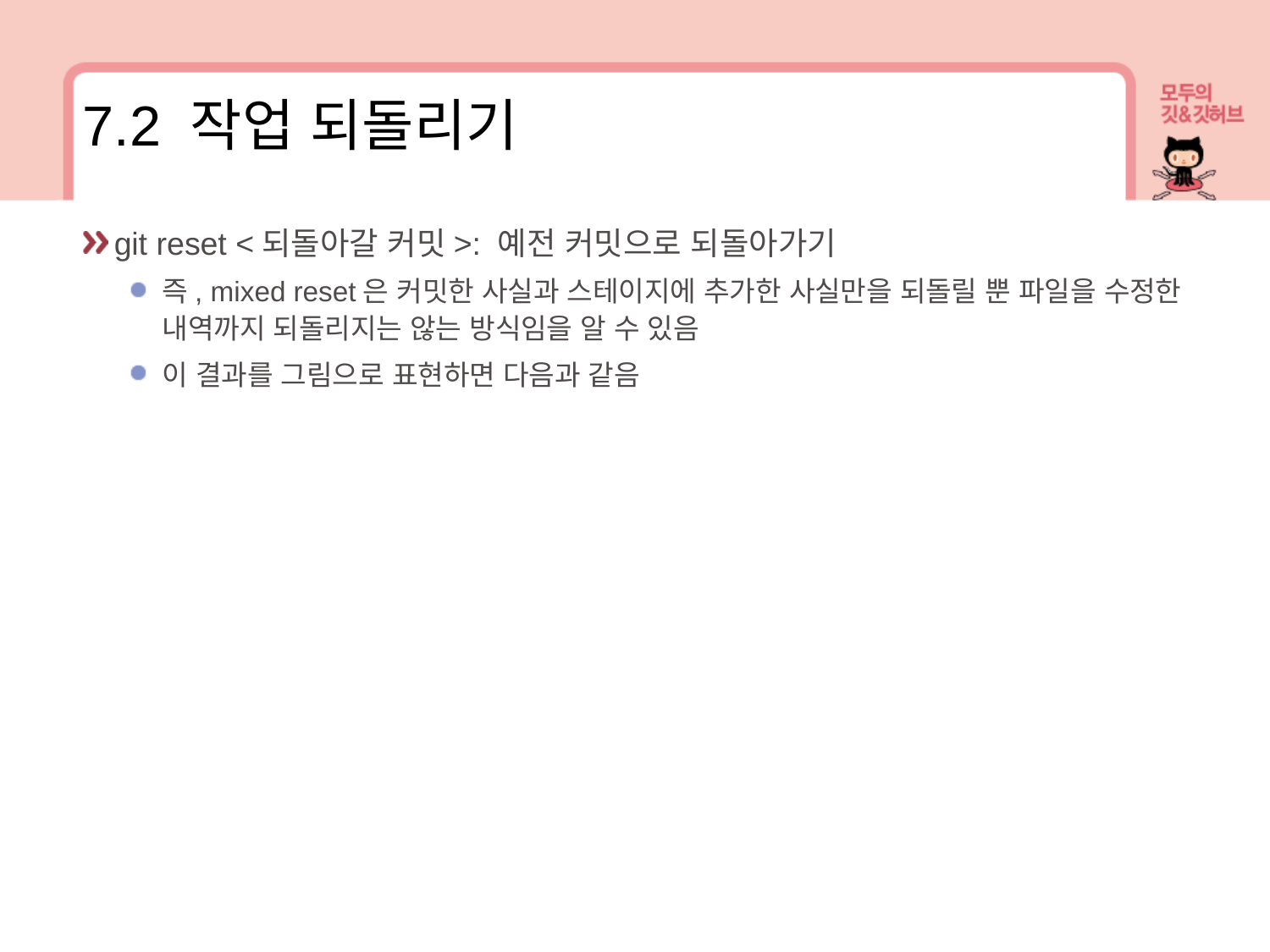

7.2 작업 되돌리기
git reset <되돌아갈 커밋>: 예전 커밋으로 되돌아가기
즉, mixed reset은 커밋한 사실과 스테이지에 추가한 사실만을 되돌릴 뿐 파일을 수정한 내역까지 되돌리지는 않는 방식임을 알 수 있음
이 결과를 그림으로 표현하면 다음과 같음